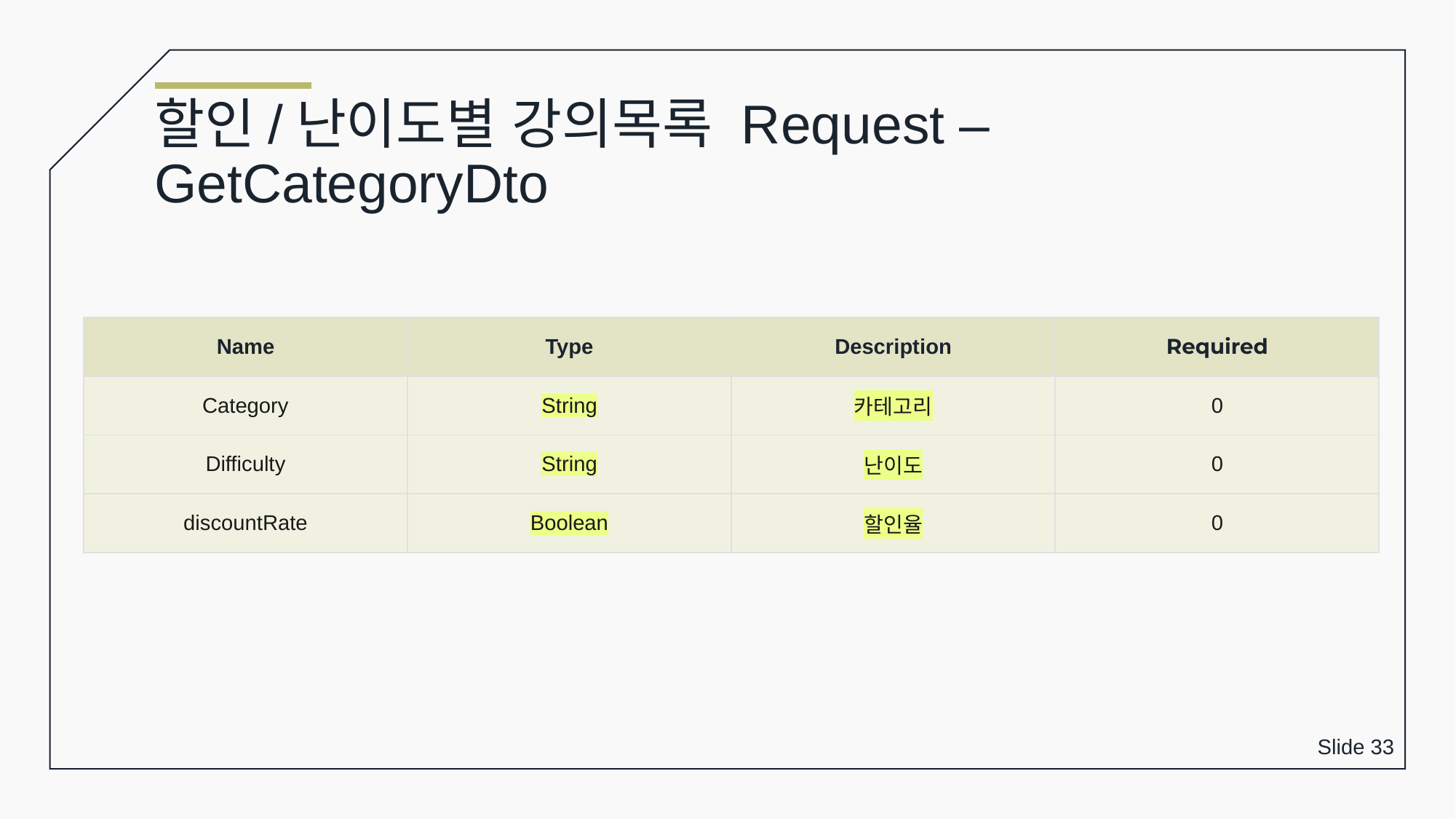

할인/난이도별 강의목록 Request – GetCategoryDto

| Name | Type | Description | Required |
| --- | --- | --- | --- |
| Category | String | 카테고리 | 0 |
| Difficulty | String | 난이도 | 0 |
| discountRate | Boolean | 할인율 | 0 |